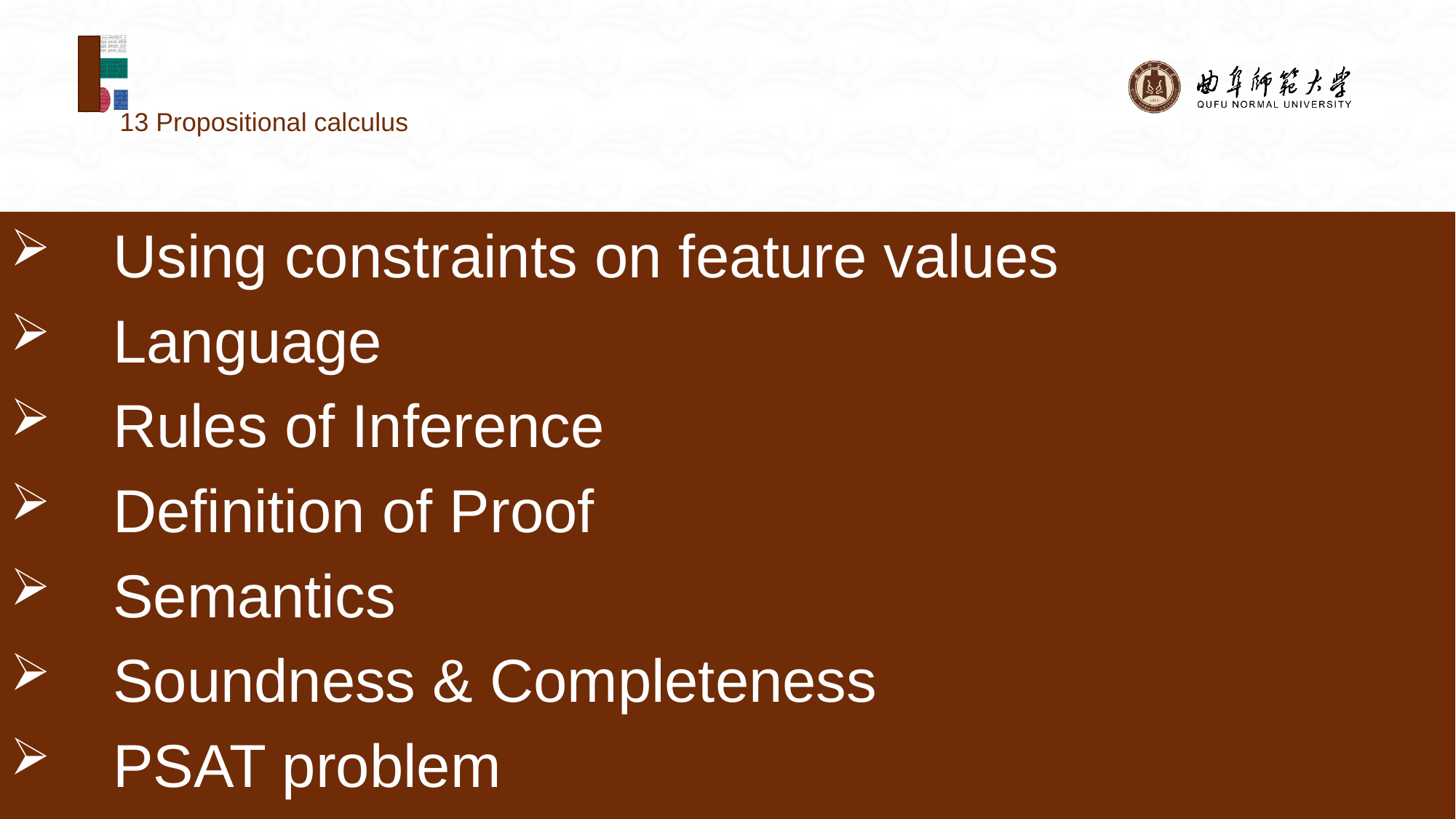

# 13 Propositional calculus
Using constraints on feature values
Language
Rules of Inference
Definition of Proof
Semantics
Soundness & Completeness
PSAT problem
学而不厌，诲人不倦
4
2021/4/19